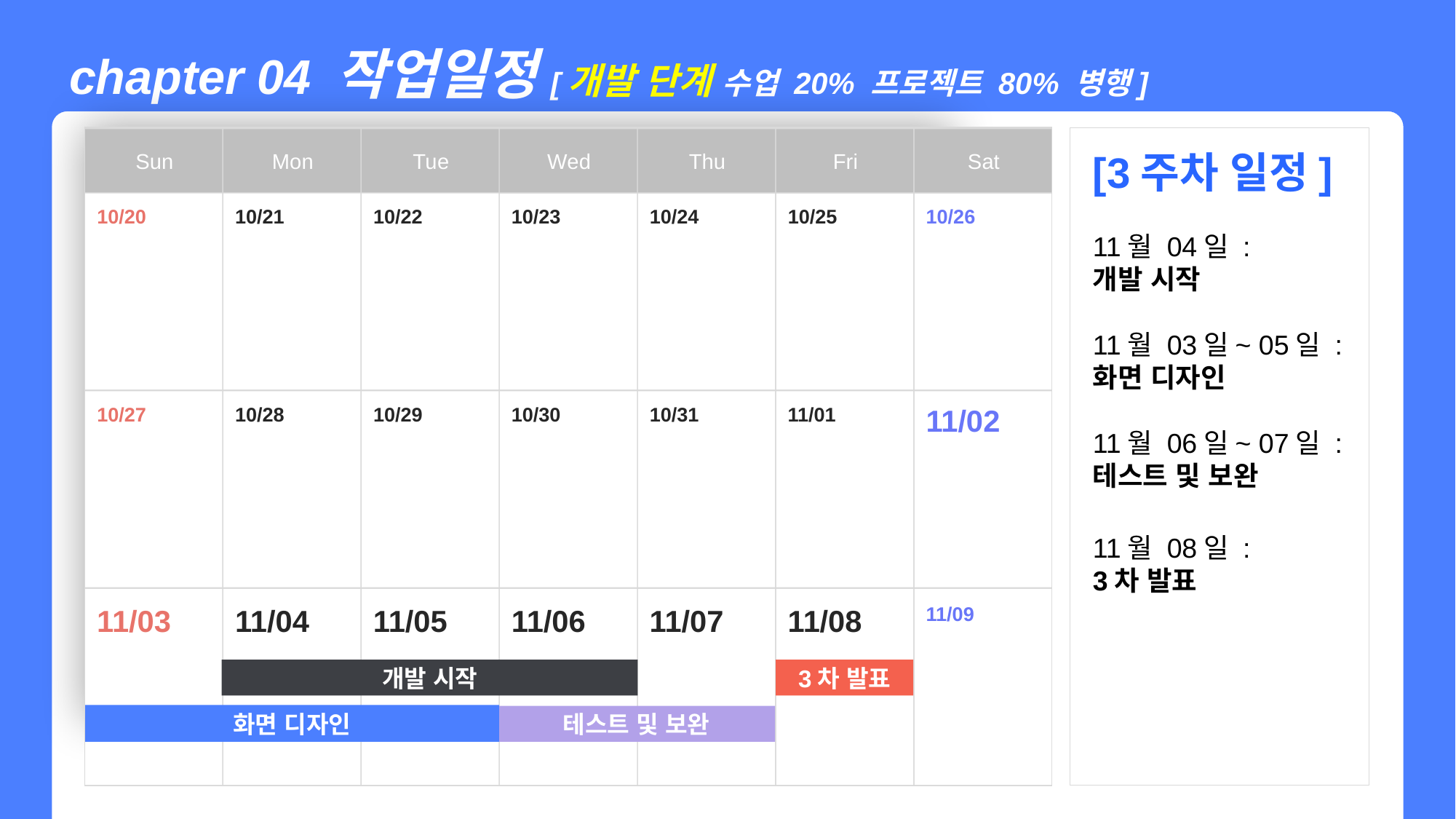

chapter 04 작업일정[개발 단계 수업 20% 프로젝트 80% 병행]

Sun
Mon
Tue
Wed
Thu
Fri
Sat
[3주차 일정]

11월 04일 :
개발 시작

11월 03일~ 05일 :
화면 디자인

11월 06일~ 07일 :
테스트 및 보완

11월 08일 :
3차 발표

10/23
10/24
10/25
10/26
10/20
10/21
10/22

10/27
10/28
10/29
10/30
10/31
11/01
11/02

11/03
11/04
11/05
11/06
11/07
11/08
11/09

개발 시작
3차 발표

화면 디자인
테스트 및 보완